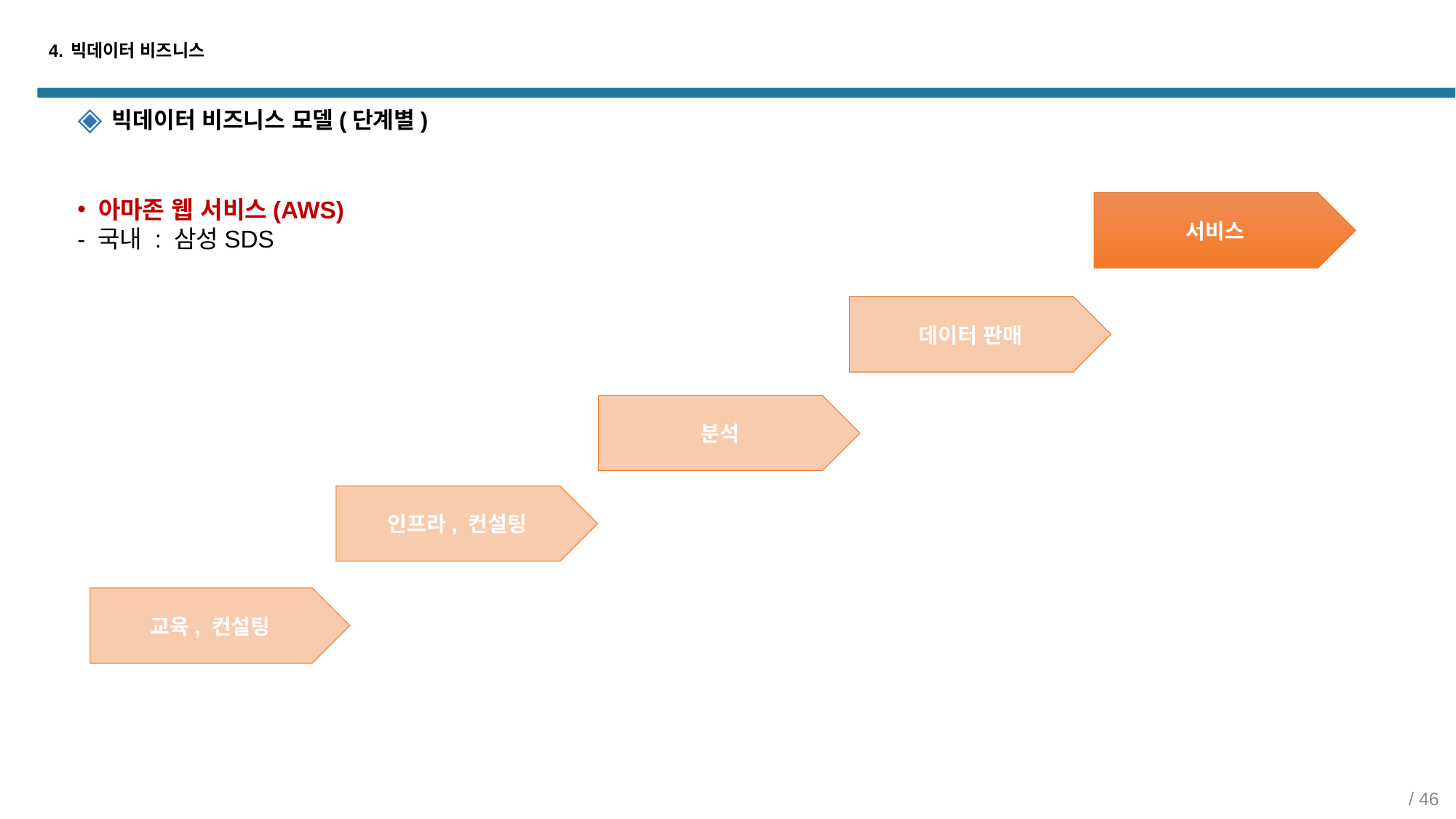

# 4. 빅데이터 비즈니스
빅데이터 비즈니스 모델(단계별)
 아마존 웹 서비스(AWS)
- 국내 : 삼성SDS
서비스
데이터 판매
분석
인프라, 컨설팅
교육, 컨설팅
/ 46